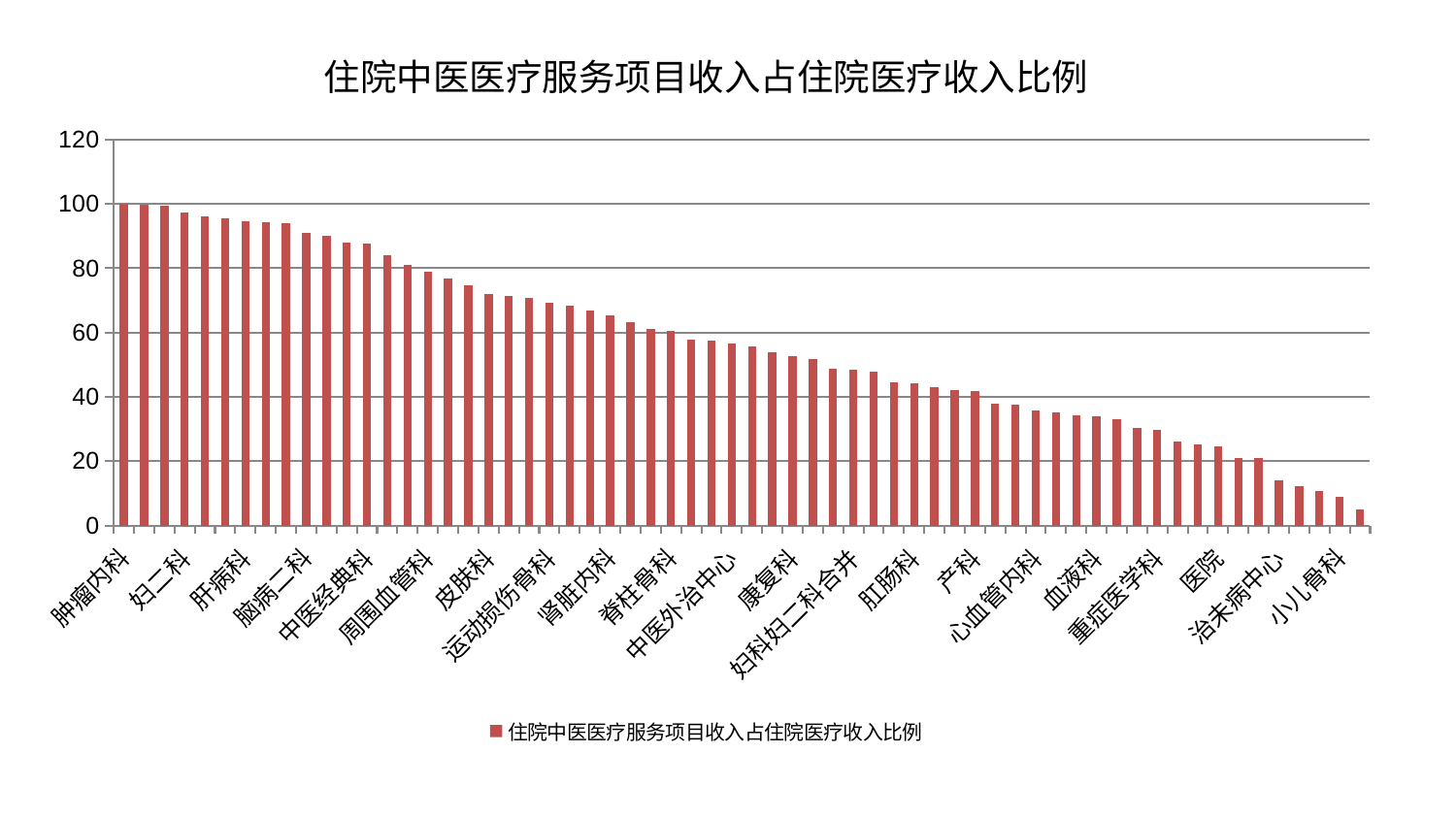

### Chart: 住院中医医疗服务项目收入占住院医疗收入比例

| Category | 住院中医医疗服务项目收入占住院医疗收入比例 |
|---|---|
| 肿瘤内科 | 100.0 |
| 西区重症医学科 | 99.8047042641627 |
| 心病四科 | 99.53967517009961 |
| 妇二科 | 97.25277608468701 |
| 推拿科 | 96.23087155189528 |
| 肾病科 | 95.6466570109689 |
| 肝病科 | 94.70949947383889 |
| 脾胃病科 | 94.25602354325908 |
| 综合内科 | 94.0511375359672 |
| 脑病二科 | 90.99936736303201 |
| 呼吸内科 | 90.15612108680435 |
| 心病一科 | 87.95515846798621 |
| 中医经典科 | 87.81671956369046 |
| 眼科 | 83.97874949466606 |
| 普通外科 | 81.03496129706232 |
| 周围血管科 | 78.86887071892379 |
| 显微骨科 | 76.85872434182572 |
| 创伤骨科 | 74.61273340659969 |
| 皮肤科 | 72.08670213051893 |
| 耳鼻喉科 | 71.36591403999485 |
| 泌尿外科 | 70.67468278716794 |
| 运动损伤骨科 | 69.35847290284032 |
| 老年医学科 | 68.30837959574141 |
| 微创骨科 | 66.82083891039709 |
| 肾脏内科 | 65.4580981367357 |
| 美容皮肤科 | 63.28574706672472 |
| 神经外科 | 61.24422224740856 |
| 脊柱骨科 | 60.50149903952914 |
| 脾胃科消化科合并 | 57.849463531742195 |
| 东区肾病科 | 57.51358928664761 |
| 中医外治中心 | 56.70481136437799 |
| 消化内科 | 55.54538612096947 |
| 神经内科 | 53.80691169972086 |
| 康复科 | 52.742416882496414 |
| 脑病一科 | 51.81301381243172 |
| 内分泌科 | 48.68091851859847 |
| 妇科妇二科合并 | 48.449857527948666 |
| 心病三科 | 47.76428366571855 |
| 脑病三科 | 44.54235902087294 |
| 肛肠科 | 44.192693616897905 |
| 妇科 | 43.03430248670158 |
| 胸外科 | 42.11208283759146 |
| 产科 | 41.86565720632747 |
| 东区重症医学科 | 37.789534307540286 |
| 针灸科 | 37.58369183858299 |
| 心血管内科 | 35.83561277037931 |
| 关节骨科 | 35.10289436743237 |
| 肝胆外科 | 34.33887501494835 |
| 血液科 | 34.10104130169143 |
| 儿科 | 32.97256827221345 |
| 乳腺甲状腺外科 | 30.447778450252073 |
| 重症医学科 | 29.746036311657637 |
| 男科 | 26.090835795638988 |
| 心病二科 | 25.347050226899846 |
| 医院 | 24.638147152233213 |
| 小儿推拿科 | 21.11228747367247 |
| 口腔科 | 20.848731673603066 |
| 治未病中心 | 13.974807615452777 |
| 风湿病科 | 12.265002988637455 |
| 骨科 | 10.857099558935715 |
| 小儿骨科 | 8.87228471457994 |
| 身心医学科 | 4.965052612856414 |
324